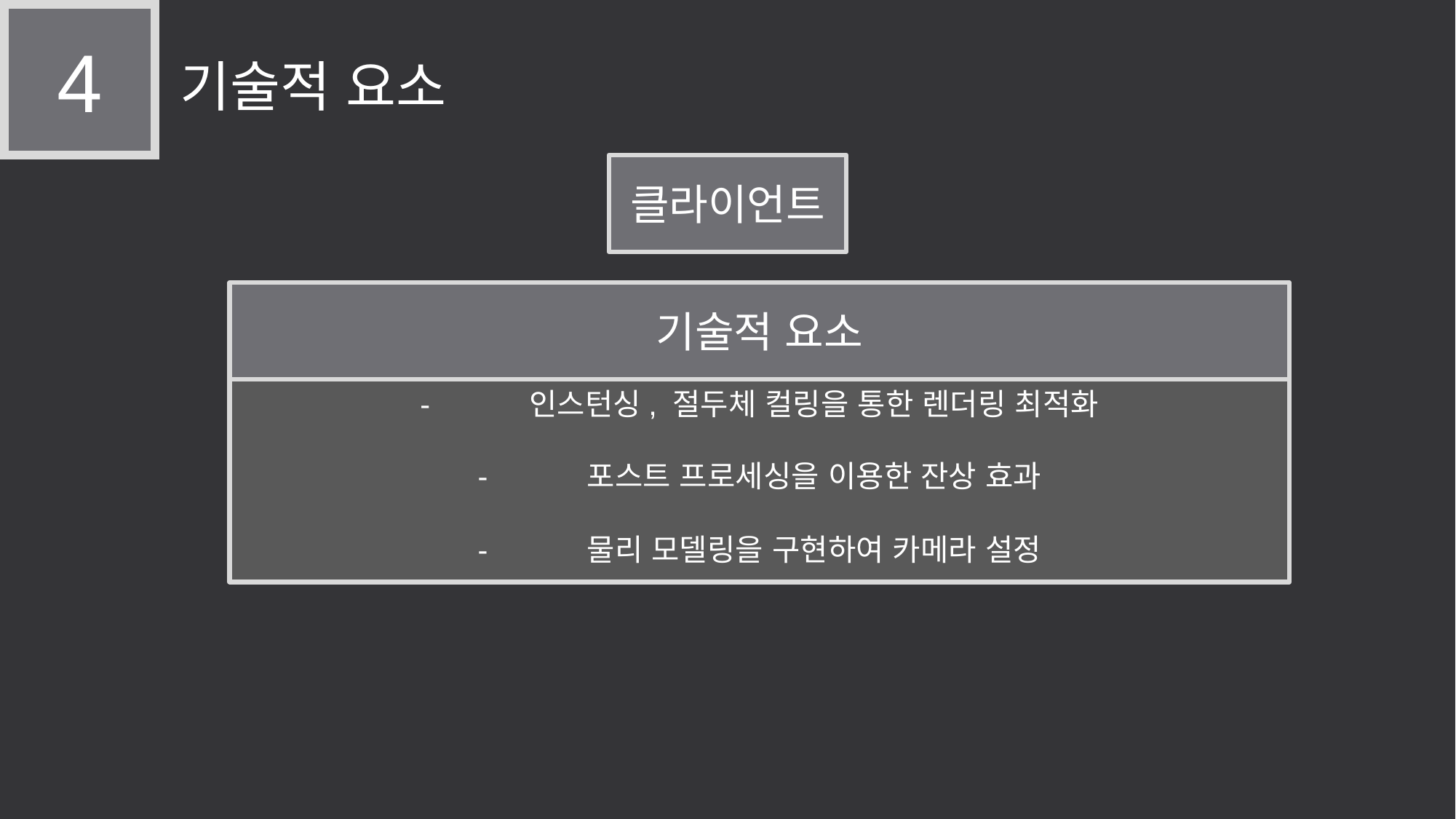

4
기술적 요소
클라이언트
기술적 요소
-	인스턴싱, 절두체 컬링을 통한 렌더링 최적화

- 	포스트 프로세싱을 이용한 잔상 효과

-	물리 모델링을 구현하여 카메라 설정